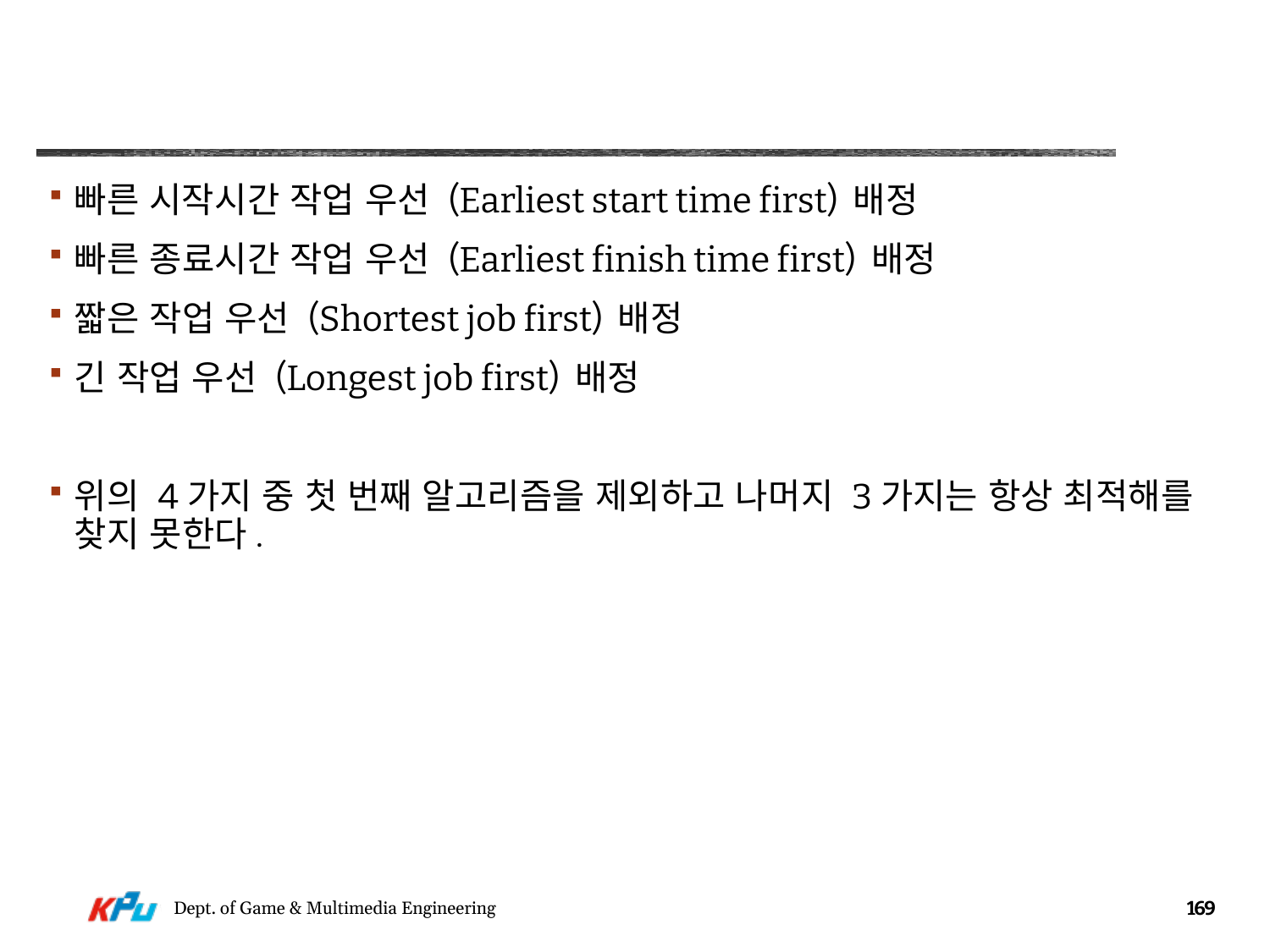

#
빠른 시작시간 작업 우선 (Earliest start time first) 배정
빠른 종료시간 작업 우선 (Earliest finish time first) 배정
짧은 작업 우선 (Shortest job first) 배정
긴 작업 우선 (Longest job first) 배정

위의 4가지 중 첫 번째 알고리즘을 제외하고 나머지 3가지는 항상 최적해를 찾지 못한다.

Dept. of Game & Multimedia Engineering
169